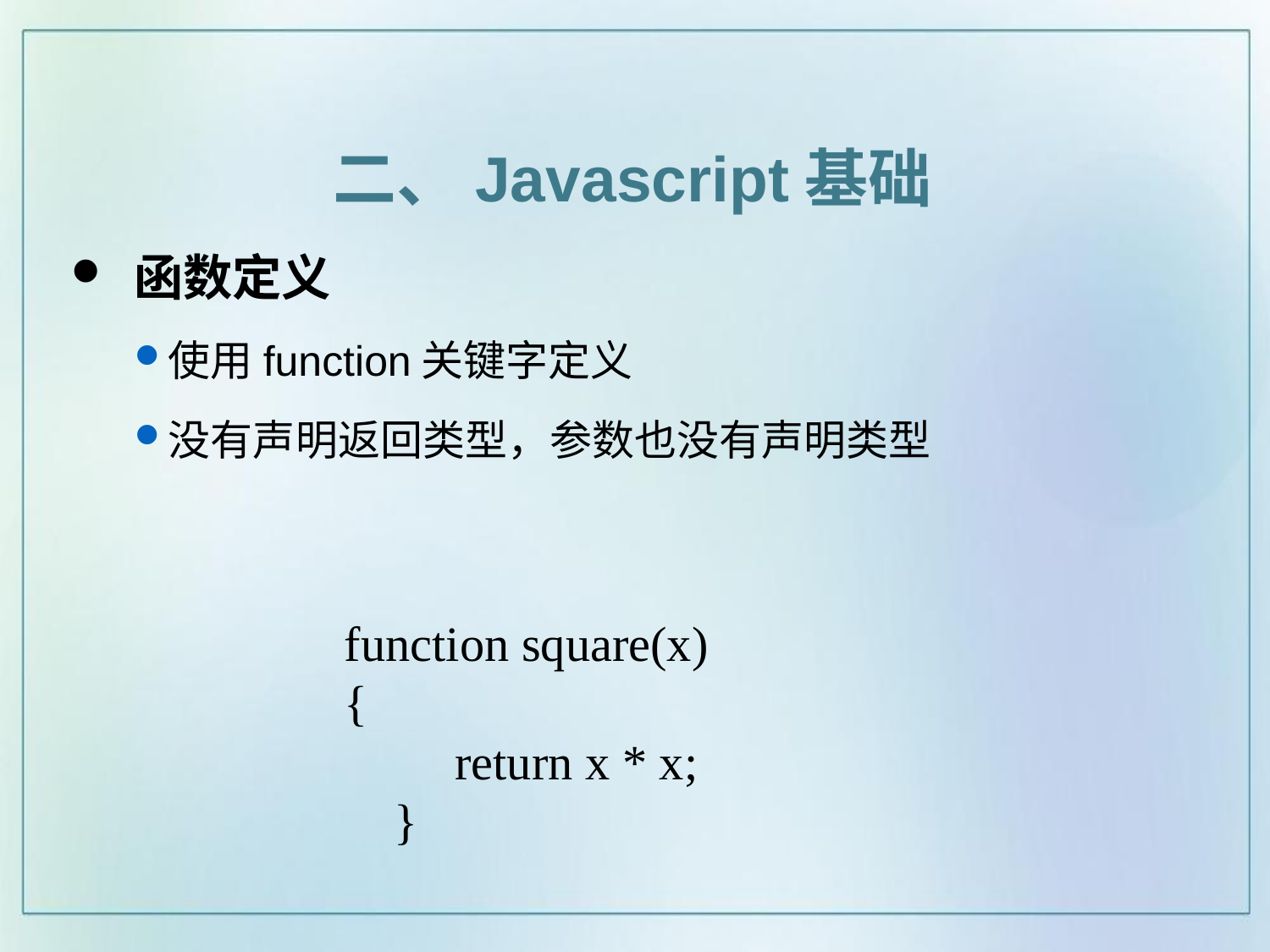

二、Javascript基础
 函数定义
使用function关键字定义
没有声明返回类型，参数也没有声明类型

function square(x)
{
         return x * x;
    }